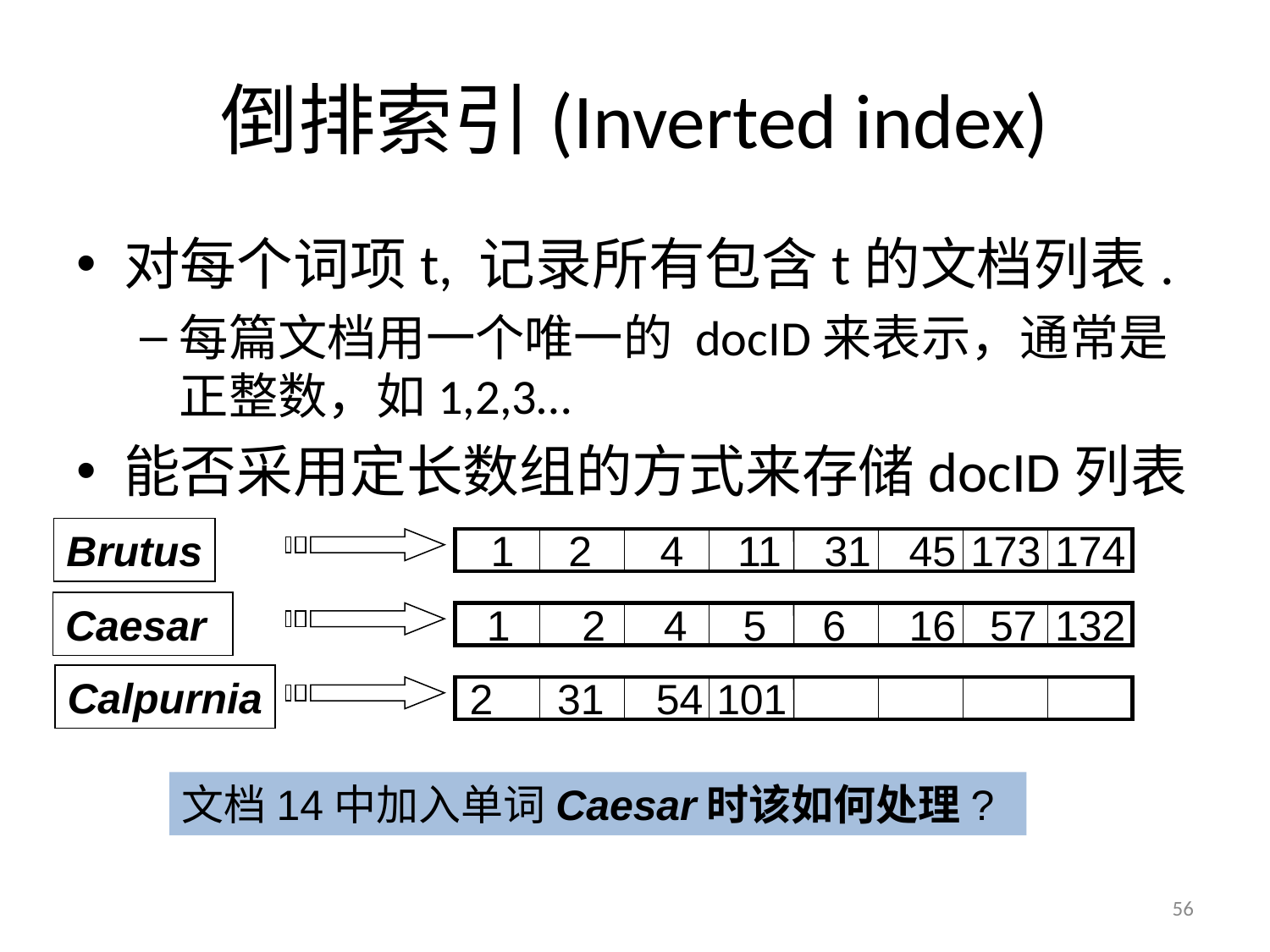

# 倒排索引(Inverted index)
对每个词项t, 记录所有包含t的文档列表.
每篇文档用一个唯一的 docID来表示，通常是正整数，如1,2,3…
能否采用定长数组的方式来存储docID列表
Brutus
1
2
4
11
31
45
173

174

Caesar
1
2
4
5
6
16
57
132

Calpurnia
2
31
54
101

文档14中加入单词Caesar时该如何处理?
56